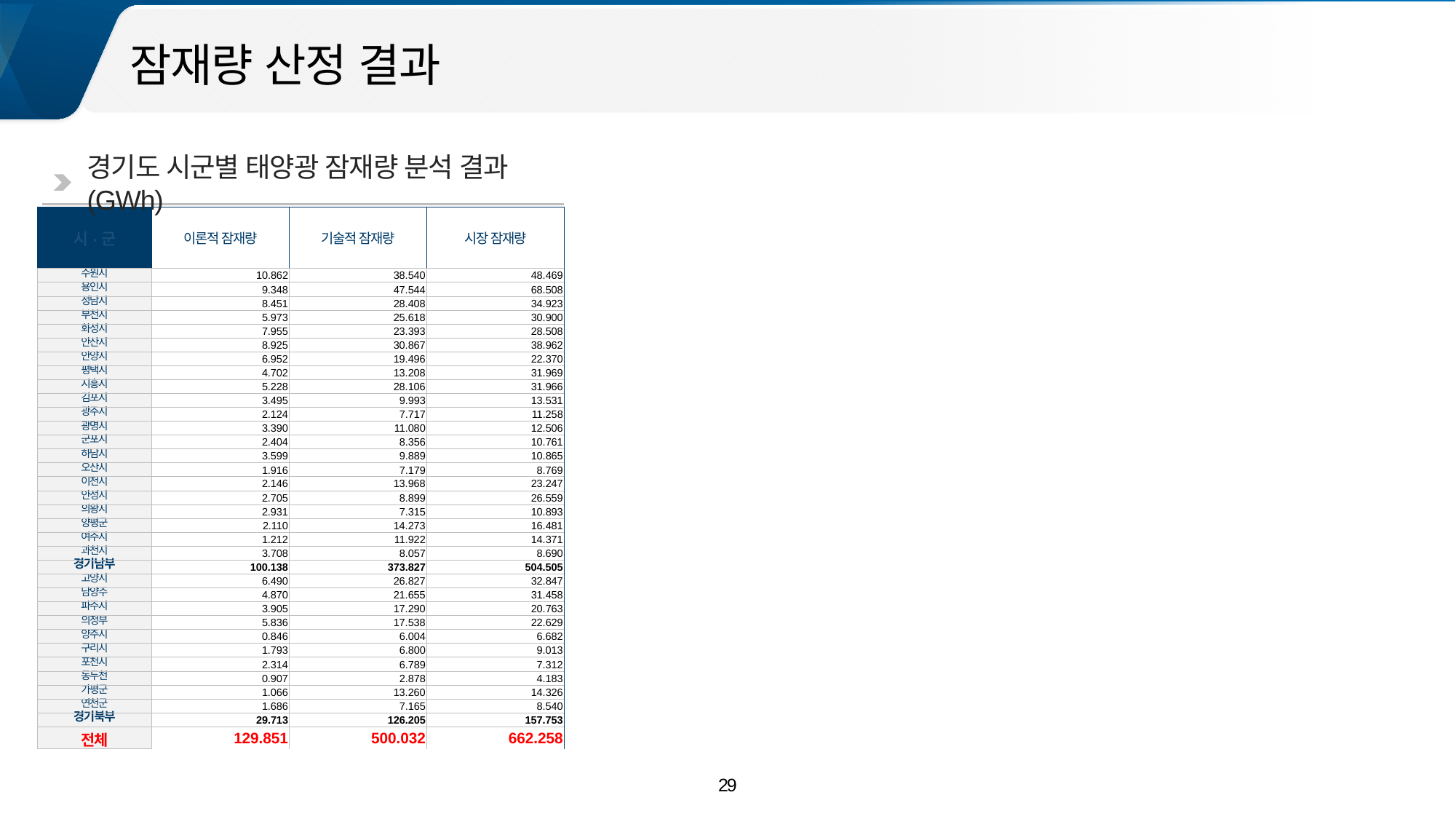

00
잠재량 산정 결과
경기도 시군별 태양광 잠재량 분석 결과(GWh)

| 시·군 | 이론적 잠재량 | 기술적 잠재량 | 시장 잠재량 |
| --- | --- | --- | --- |
| 수원시 | 10.862 | 38.540 | 48.469 |
| 용인시 | 9.348 | 47.544 | 68.508 |
| 성남시 | 8.451 | 28.408 | 34.923 |
| 부천시 | 5.973 | 25.618 | 30.900 |
| 화성시 | 7.955 | 23.393 | 28.508 |
| 안산시 | 8.925 | 30.867 | 38.962 |
| 안양시 | 6.952 | 19.496 | 22.370 |
| 평택시 | 4.702 | 13.208 | 31.969 |
| 시흥시 | 5.228 | 28.106 | 31.966 |
| 김포시 | 3.495 | 9.993 | 13.531 |
| 광주시 | 2.124 | 7.717 | 11.258 |
| 광명시 | 3.390 | 11.080 | 12.506 |
| 군포시 | 2.404 | 8.356 | 10.761 |
| 하남시 | 3.599 | 9.889 | 10.865 |
| 오산시 | 1.916 | 7.179 | 8.769 |
| 이천시 | 2.146 | 13.968 | 23.247 |
| 안성시 | 2.705 | 8.899 | 26.559 |
| 의왕시 | 2.931 | 7.315 | 10.893 |
| 양평군 | 2.110 | 14.273 | 16.481 |
| 여주시 | 1.212 | 11.922 | 14.371 |
| 과천시 | 3.708 | 8.057 | 8.690 |
| 경기남부 | 100.138 | 373.827 | 504.505 |
| 고양시 | 6.490 | 26.827 | 32.847 |
| 남양주 | 4.870 | 21.655 | 31.458 |
| 파주시 | 3.905 | 17.290 | 20.763 |
| 의정부 | 5.836 | 17.538 | 22.629 |
| 양주시 | 0.846 | 6.004 | 6.682 |
| 구리시 | 1.793 | 6.800 | 9.013 |
| 포천시 | 2.314 | 6.789 | 7.312 |
| 동두천 | 0.907 | 2.878 | 4.183 |
| 가평군 | 1.066 | 13.260 | 14.326 |
| 연천군 | 1.686 | 7.165 | 8.540 |
| 경기북부 | 29.713 | 126.205 | 157.753 |
| 전체 | 129.851 | 500.032 | 662.258 |